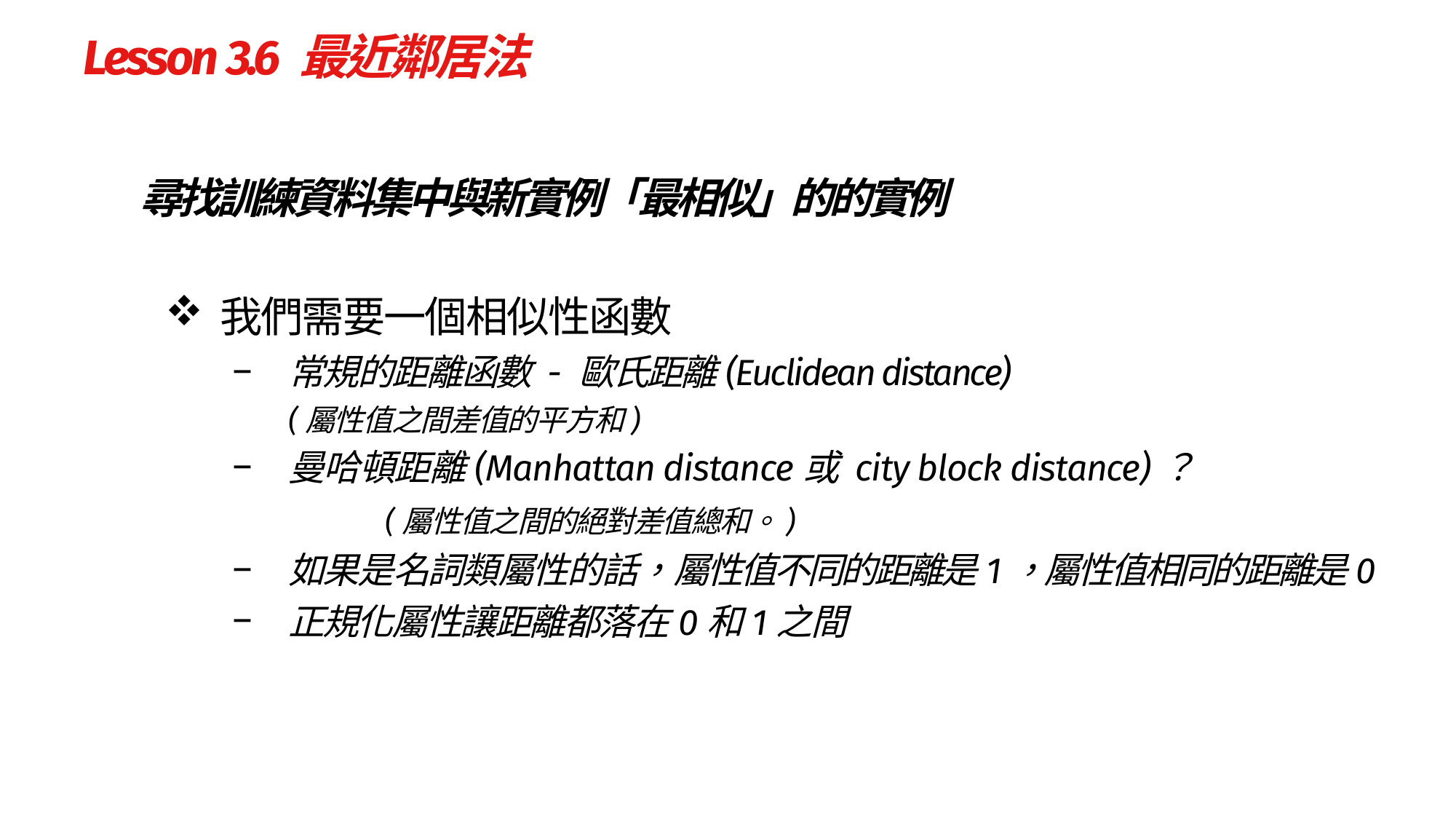

# Lesson 3.6 最近鄰居法
尋找訓練資料集中與新實例「最相似」的的實例

我們需要一個相似性函數
常規的距離函數 - 歐氏距離(Euclidean distance)
(屬性值之間差值的平方和)
曼哈頓距離(Manhattan distance或 city block distance)？
	(屬性值之間的絕對差值總和。)
如果是名詞類屬性的話，屬性值不同的距離是1，屬性值相同的距離是0
正規化屬性讓距離都落在0和1之間